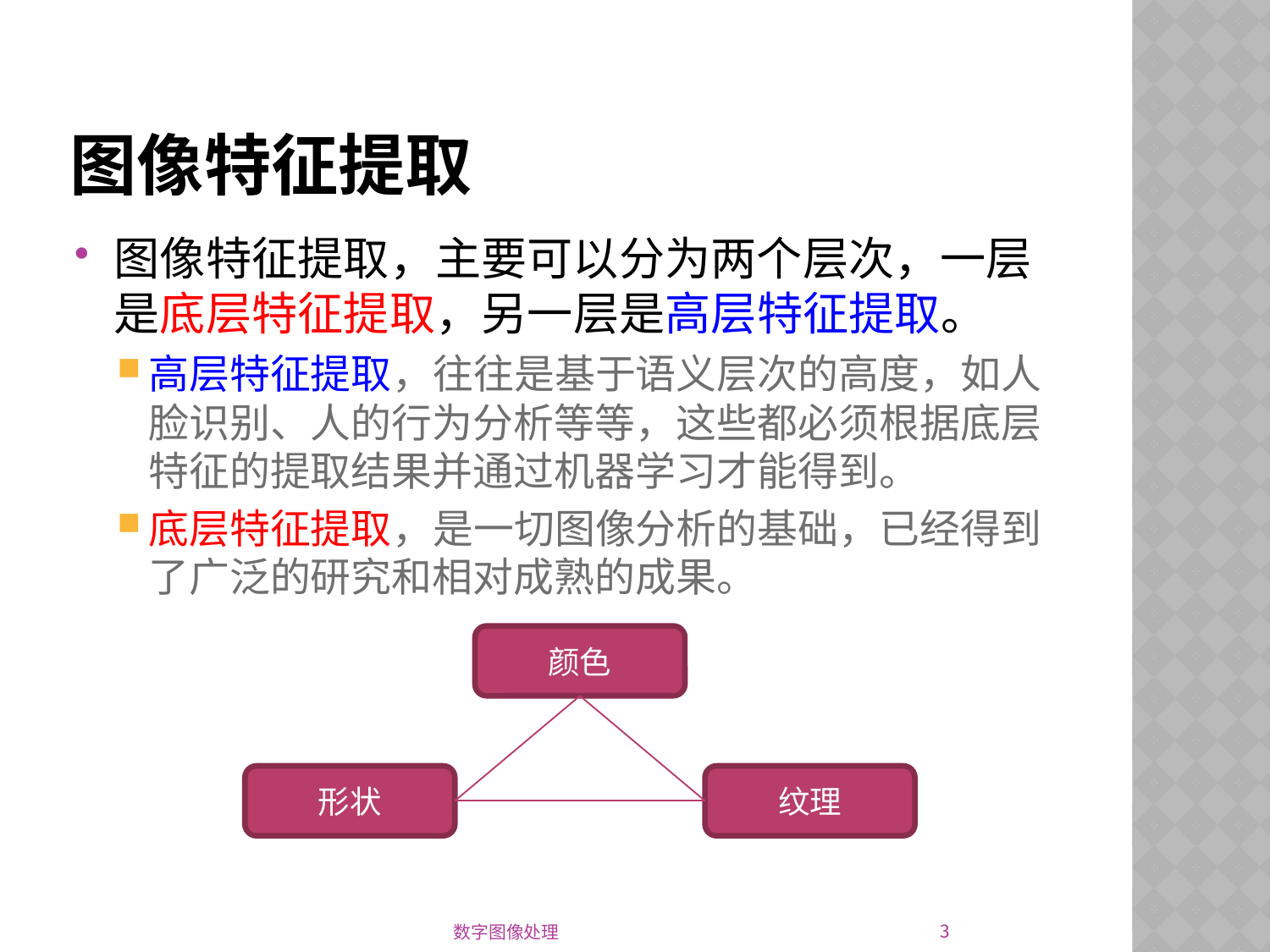

# 图像特征提取
图像特征提取，主要可以分为两个层次，一层是底层特征提取，另一层是高层特征提取。
高层特征提取，往往是基于语义层次的高度，如人脸识别、人的行为分析等等，这些都必须根据底层特征的提取结果并通过机器学习才能得到。
底层特征提取，是一切图像分析的基础，已经得到了广泛的研究和相对成熟的成果。
颜色
形状
纹理
3
数字图像处理